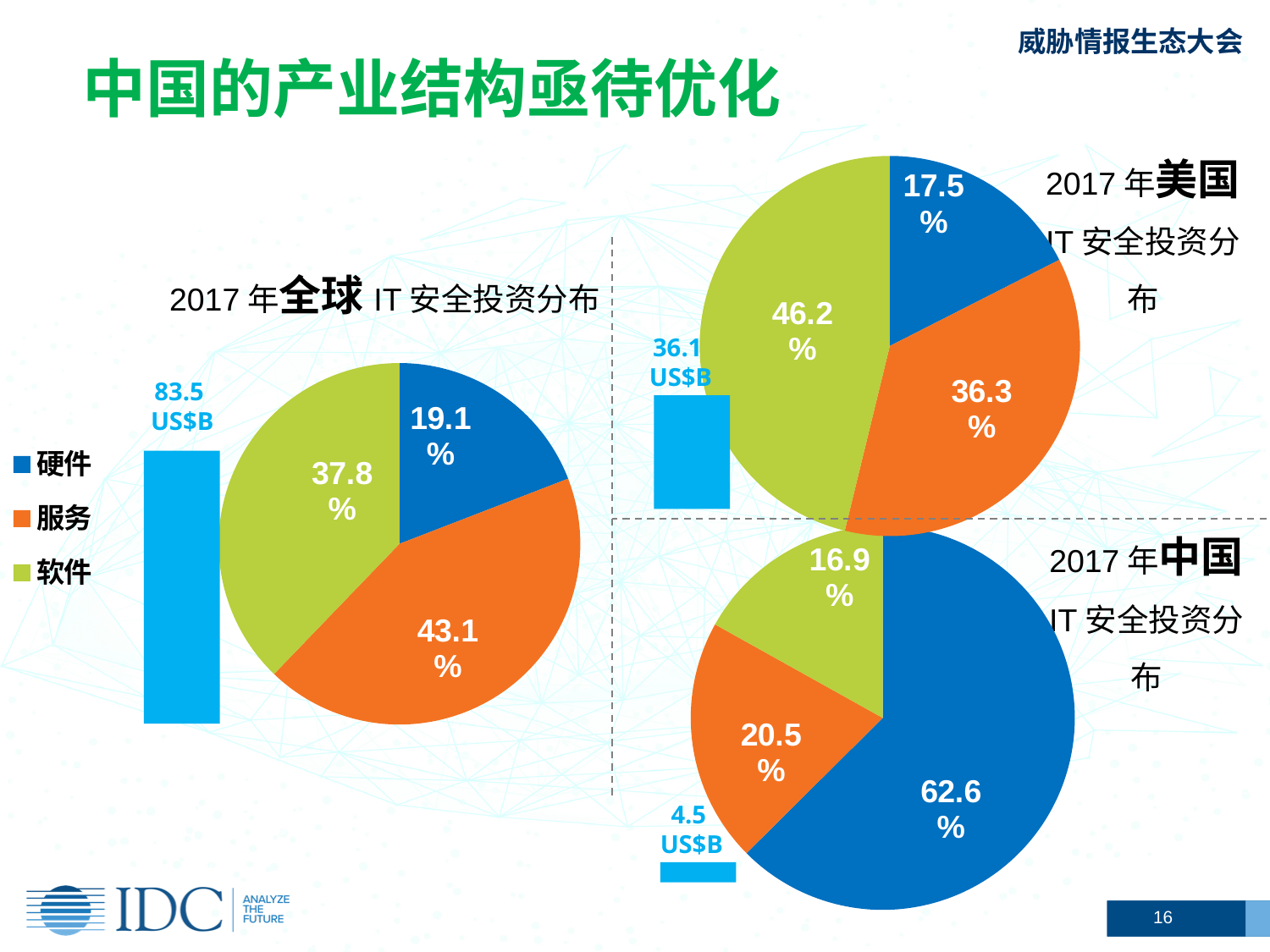

中国的产业结构亟待优化

### Chart

| Category | Column1 |
|---|---|
| 硬件 | 0.1751009881440092 |
| 服务 | 0.3629455845199046 |
| 软件 | 0.4619534273360862 |
2017年美国
IT安全投资分布
2017年全球IT安全投资分布
36.1
US$B

### Chart

| Category | Column1 |
|---|---|
| 硬件 | 0.19134227226474704 |
| 服务 | 0.43060792096580414 |
| 软件 | 0.3780498067694489 |
83.5
US$B

### Chart

| Category | Column1 |
|---|---|
| 硬件 | 0.6255749921436586 |
| 服务 | 0.20541617535975218 |
| 软件 | 0.16900883249659063 |
2017年中国
IT安全投资分布
4.5
US$B

16